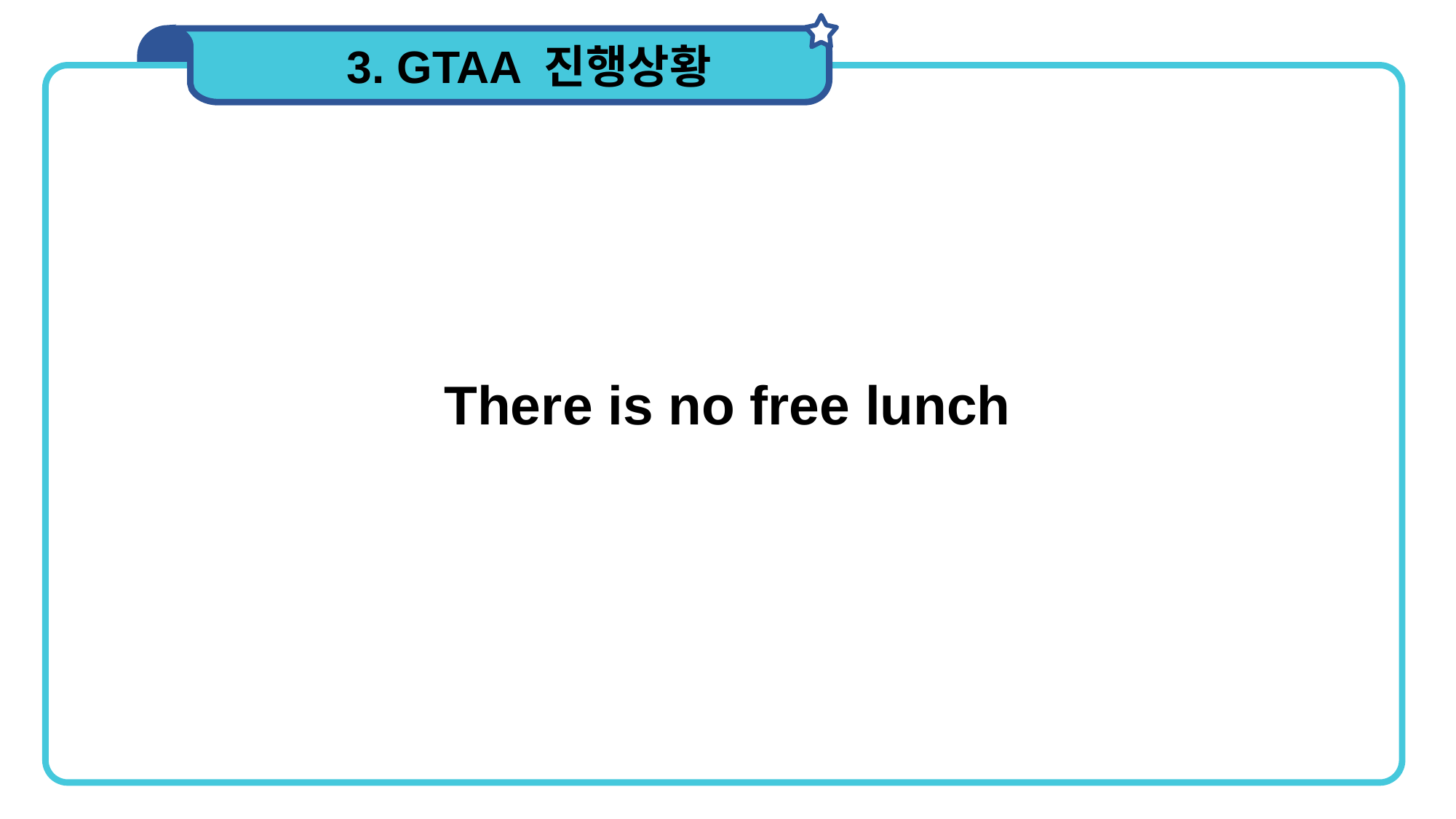

3. GTAA 진행상황

There is no free lunch